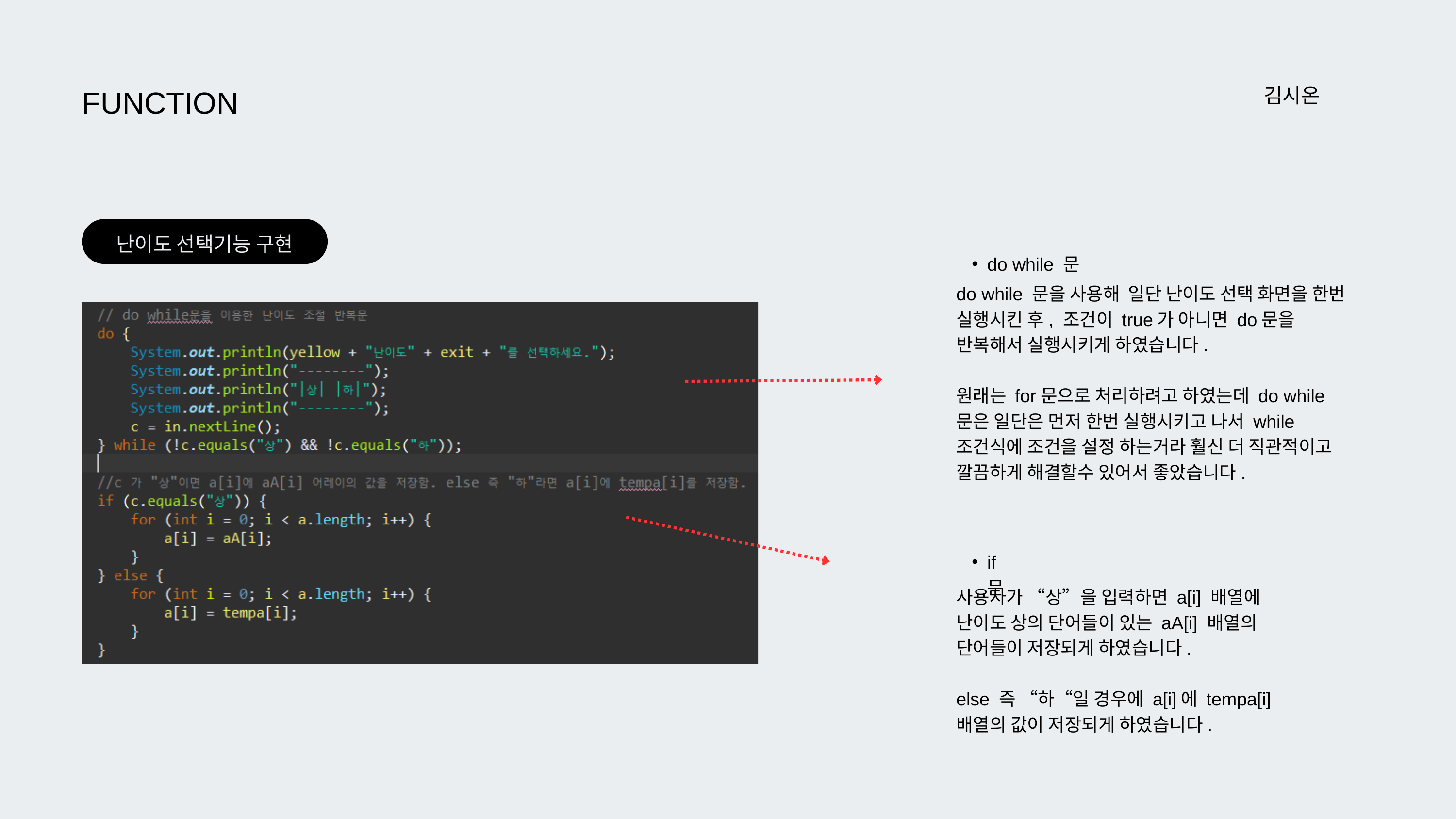

FUNCTION
김시온

난이도 선택기능 구현

do while 문을 사용해  일단 난이도 선택 화면을 한번 실행시킨 후, 조건이 true가 아니면 do문을 반복해서 실행시키게 하였습니다.

원래는 for문으로 처리하려고 하였는데 do while문은 일단은 먼저 한번 실행시키고 나서 while 조건식에 조건을 설정 하는거라 훨신 더 직관적이고 깔끔하게 해결할수 있어서 좋았습니다.

do while 문

if문

사용자가 “상”을 입력하면 a[i] 배열에 난이도 상의 단어들이 있는 aA[i] 배열의 단어들이 저장되게 하였습니다.

else 즉 “하“일 경우에 a[i]에 tempa[i] 배열의 값이 저장되게 하였습니다.